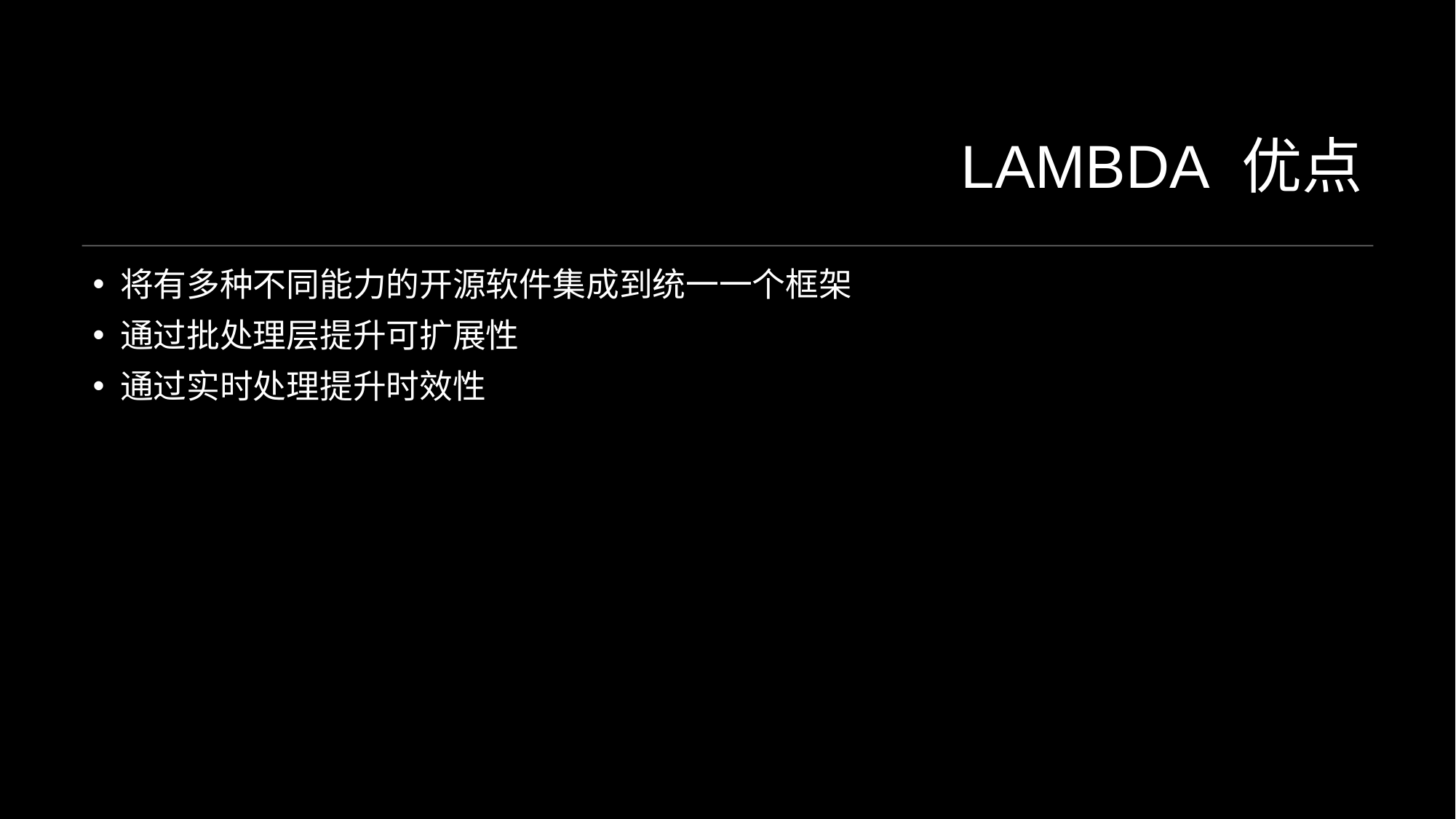

# LAMBDa 优点
将有多种不同能力的开源软件集成到统一一个框架
通过批处理层提升可扩展性
通过实时处理提升时效性